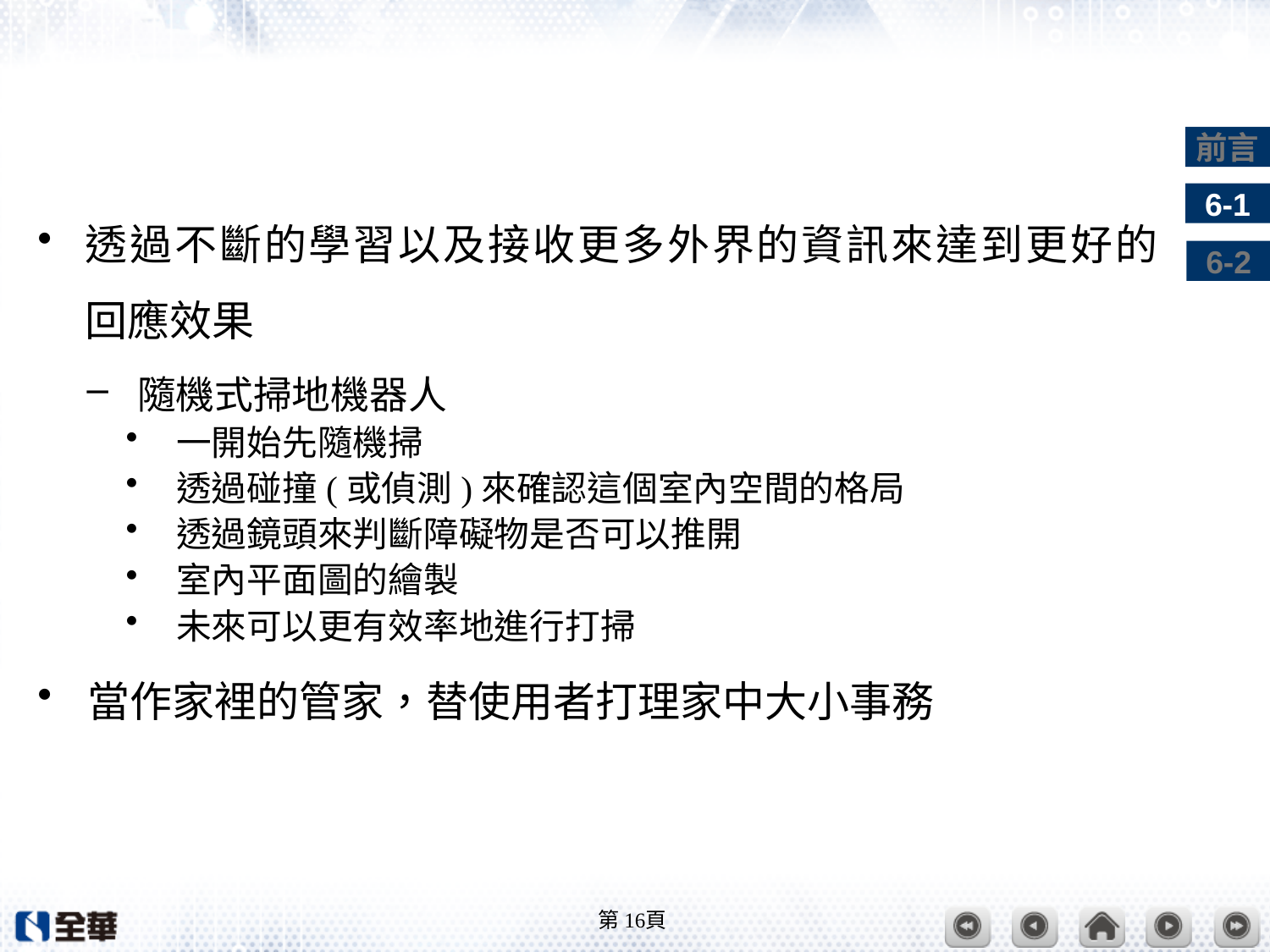

#
透過不斷的學習以及接收更多外界的資訊來達到更好的
回應效果
隨機式掃地機器人
一開始先隨機掃
透過碰撞(或偵測)來確認這個室內空間的格局
透過鏡頭來判斷障礙物是否可以推開
室內平面圖的繪製
未來可以更有效率地進行打掃
當作家裡的管家，替使用者打理家中大小事務